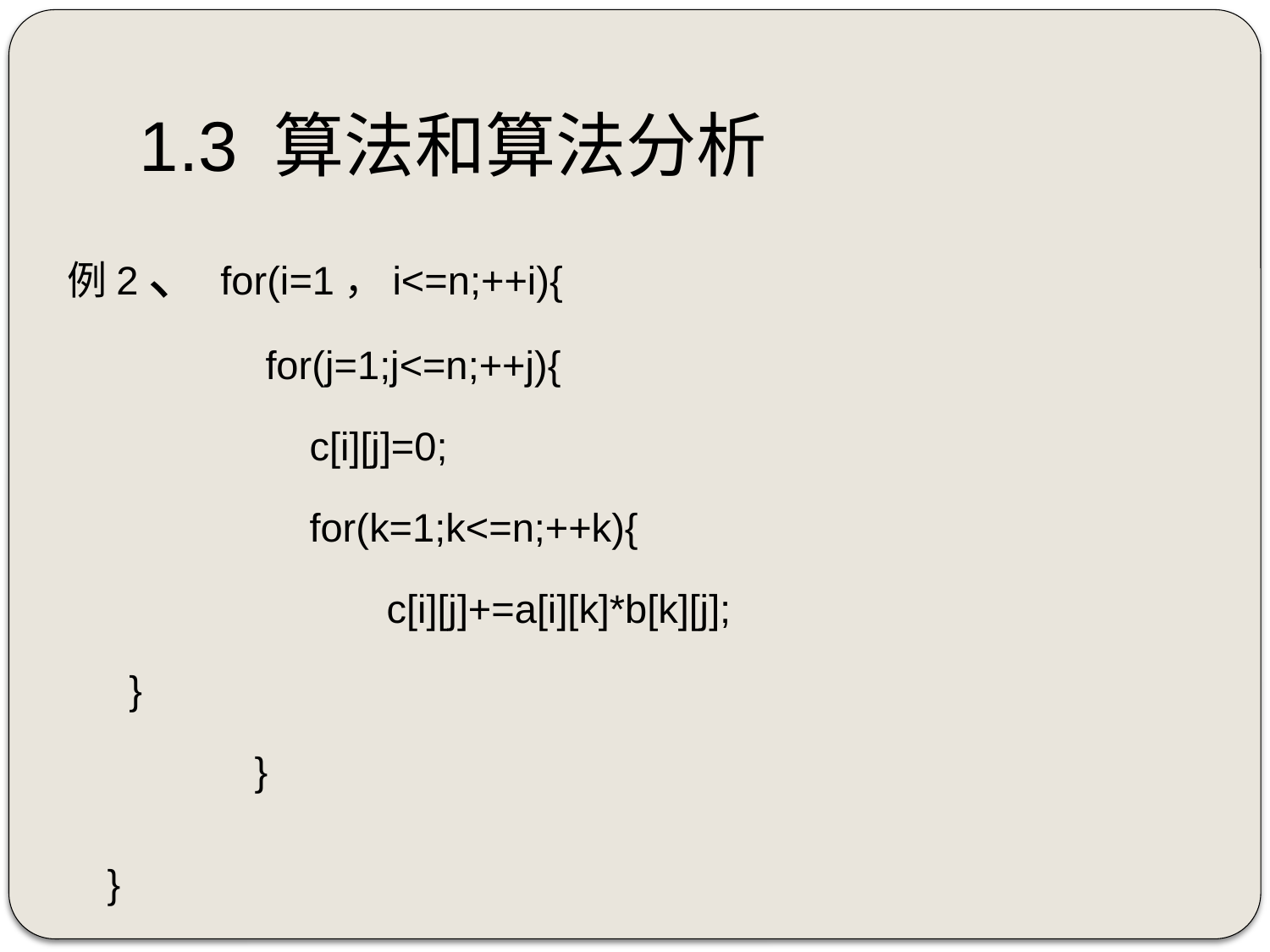

# 1.3 算法和算法分析
例2、for(i=1，i<=n;++i){
                  for(j=1;j<=n;++j){
                      c[i][j]=0;
                      for(k=1;k<=n;++k){
                             c[i][j]+=a[i][k]*b[k][j];
			  }
                 }
		}